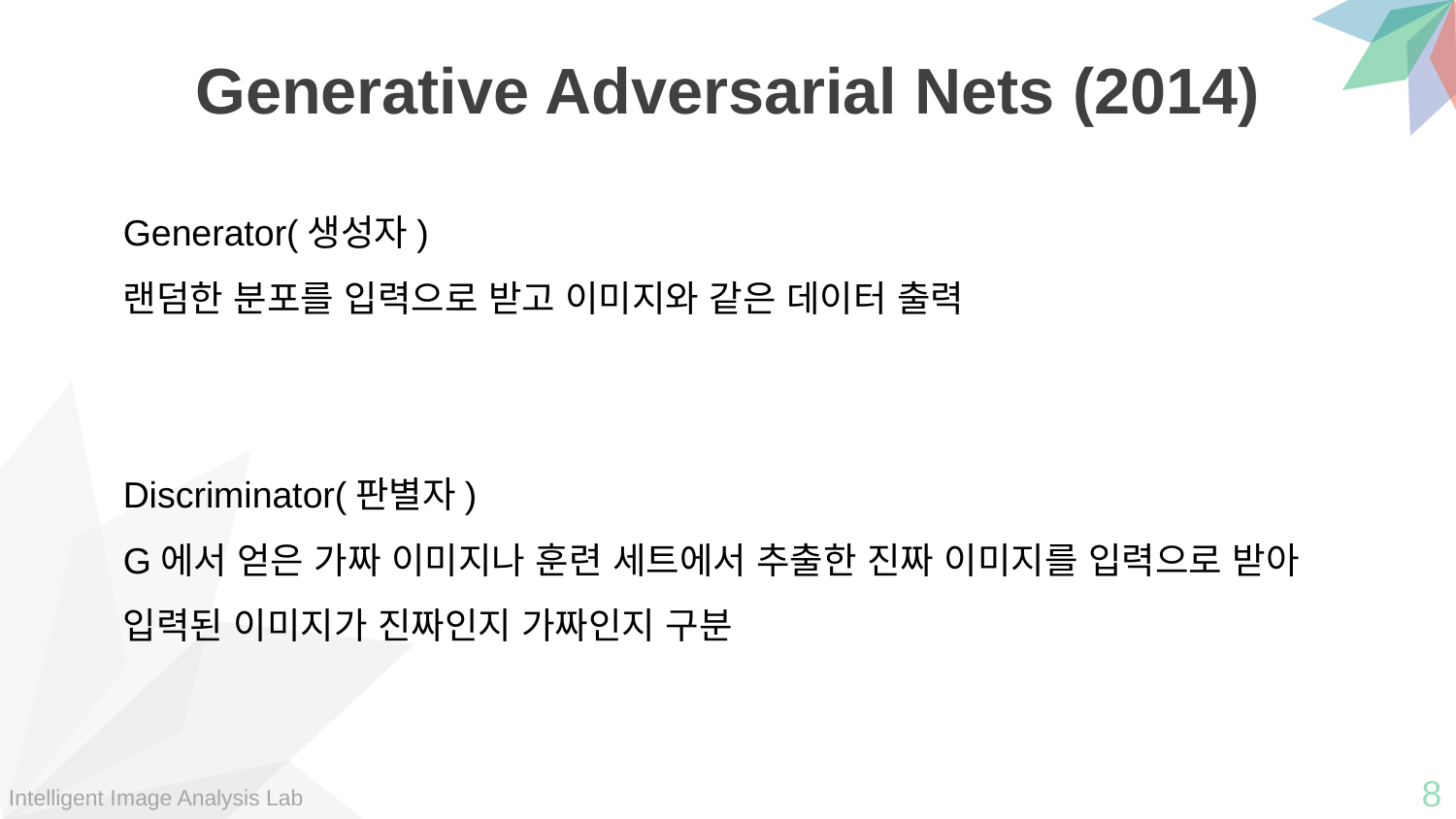

Generative Adversarial Nets (2014)
Generator(생성자)
랜덤한 분포를 입력으로 받고 이미지와 같은 데이터 출력

Discriminator(판별자)
G에서 얻은 가짜 이미지나 훈련 세트에서 추출한 진짜 이미지를 입력으로 받아 입력된 이미지가 진짜인지 가짜인지 구분
8